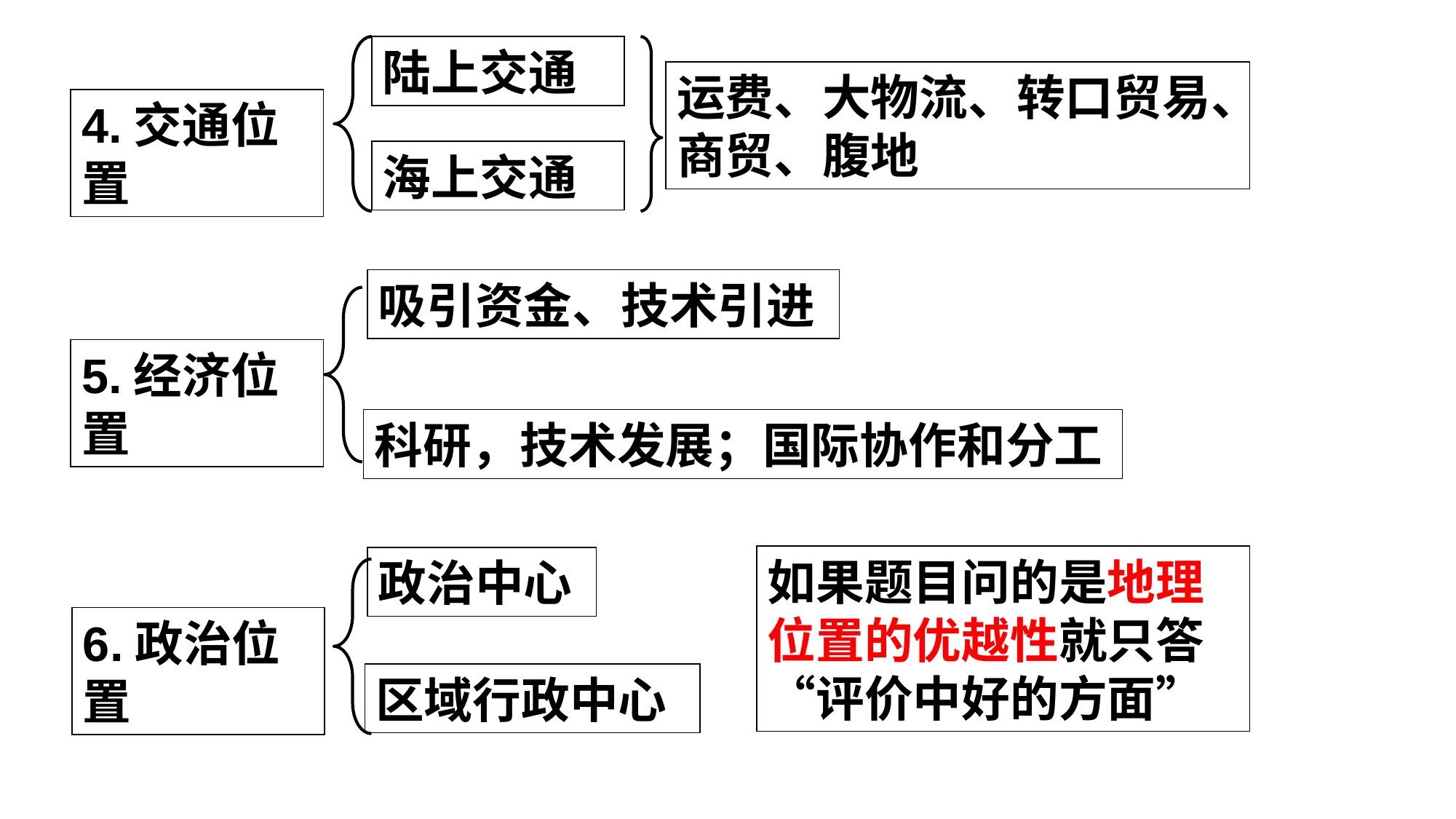

陆上交通

运费、大物流、转口贸易、商贸、腹地
4.交通位置
海上交通
吸引资金、技术引进

5.经济位置
科研，技术发展；国际协作和分工
如果题目问的是地理位置的优越性就只答“评价中好的方面”
政治中心

6.政治位置
区域行政中心